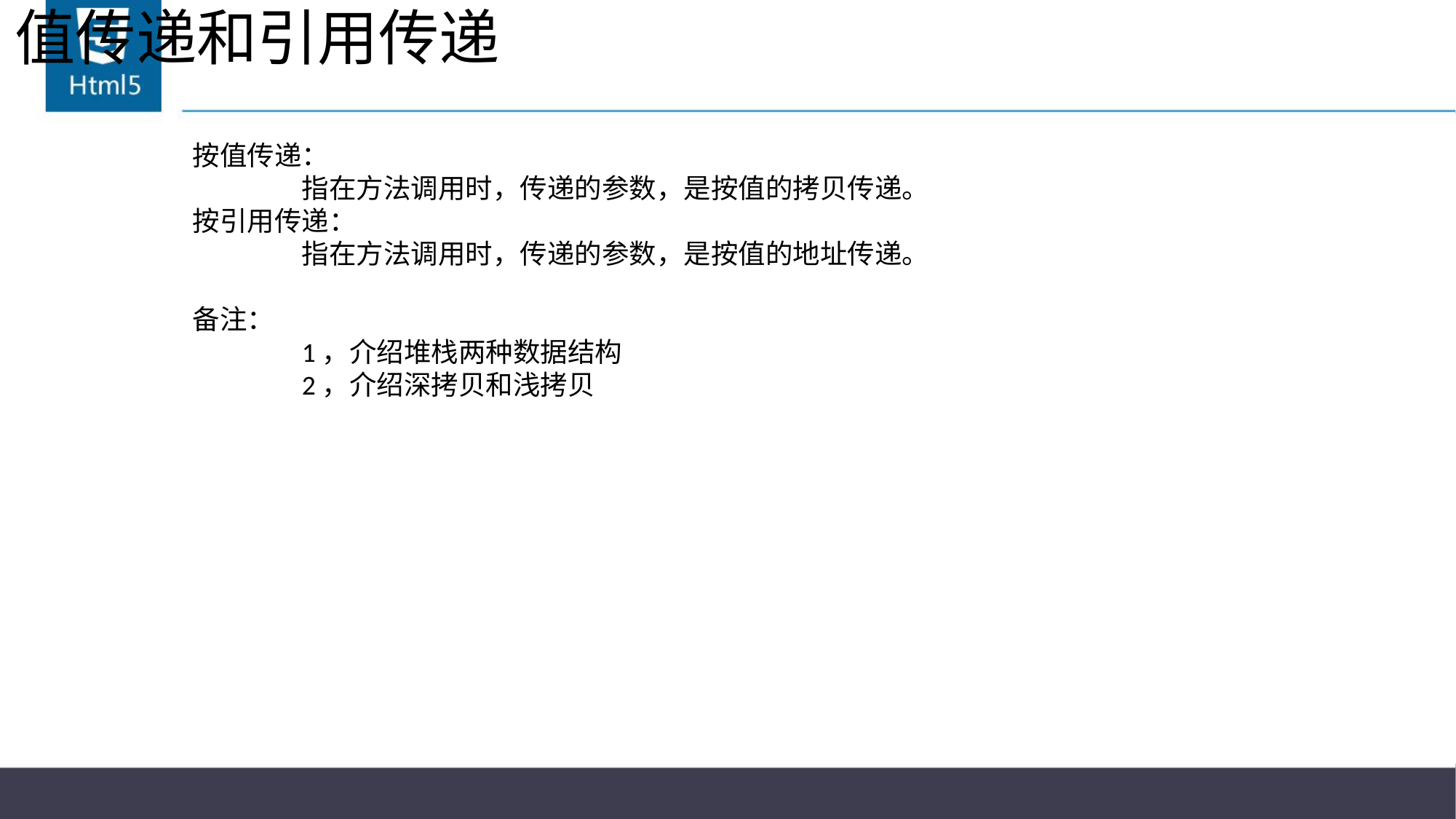

# 值传递和引用传递
按值传递：
	指在方法调用时，传递的参数，是按值的拷贝传递。
按引用传递：
	指在方法调用时，传递的参数，是按值的地址传递。

备注：
	1，介绍堆栈两种数据结构
	2，介绍深拷贝和浅拷贝